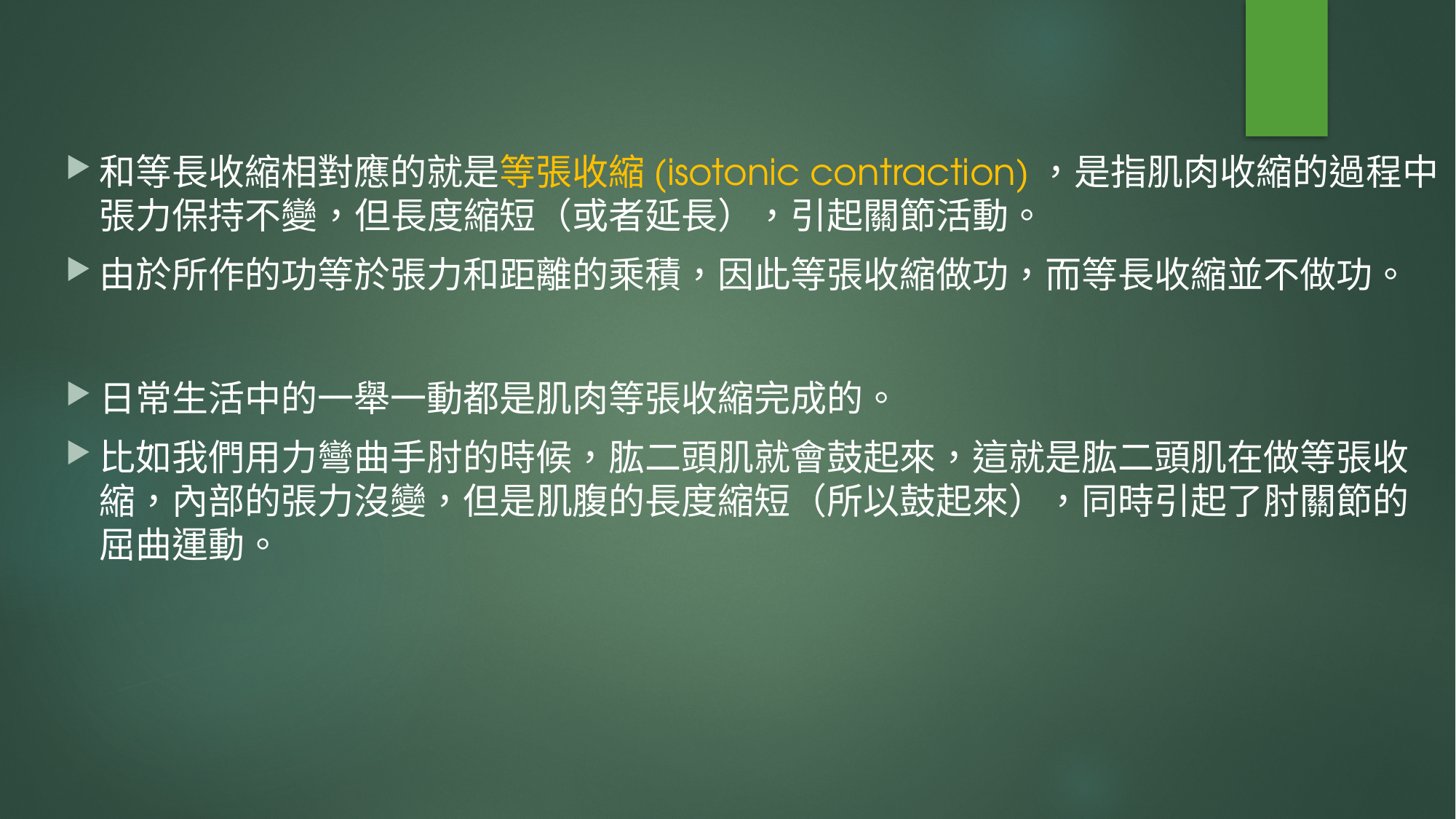

和等長收縮相對應的就是等張收縮(isotonic contraction)，是指肌肉收縮的過程中張力保持不變，但長度縮短（或者延長），引起關節活動。
由於所作的功等於張力和距離的乘積，因此等張收縮做功，而等長收縮並不做功。

日常生活中的一舉一動都是肌肉等張收縮完成的。
比如我們用力彎曲手肘的時候，肱二頭肌就會鼓起來，這就是肱二頭肌在做等張收縮，內部的張力沒變，但是肌腹的長度縮短（所以鼓起來），同時引起了肘關節的屈曲運動。